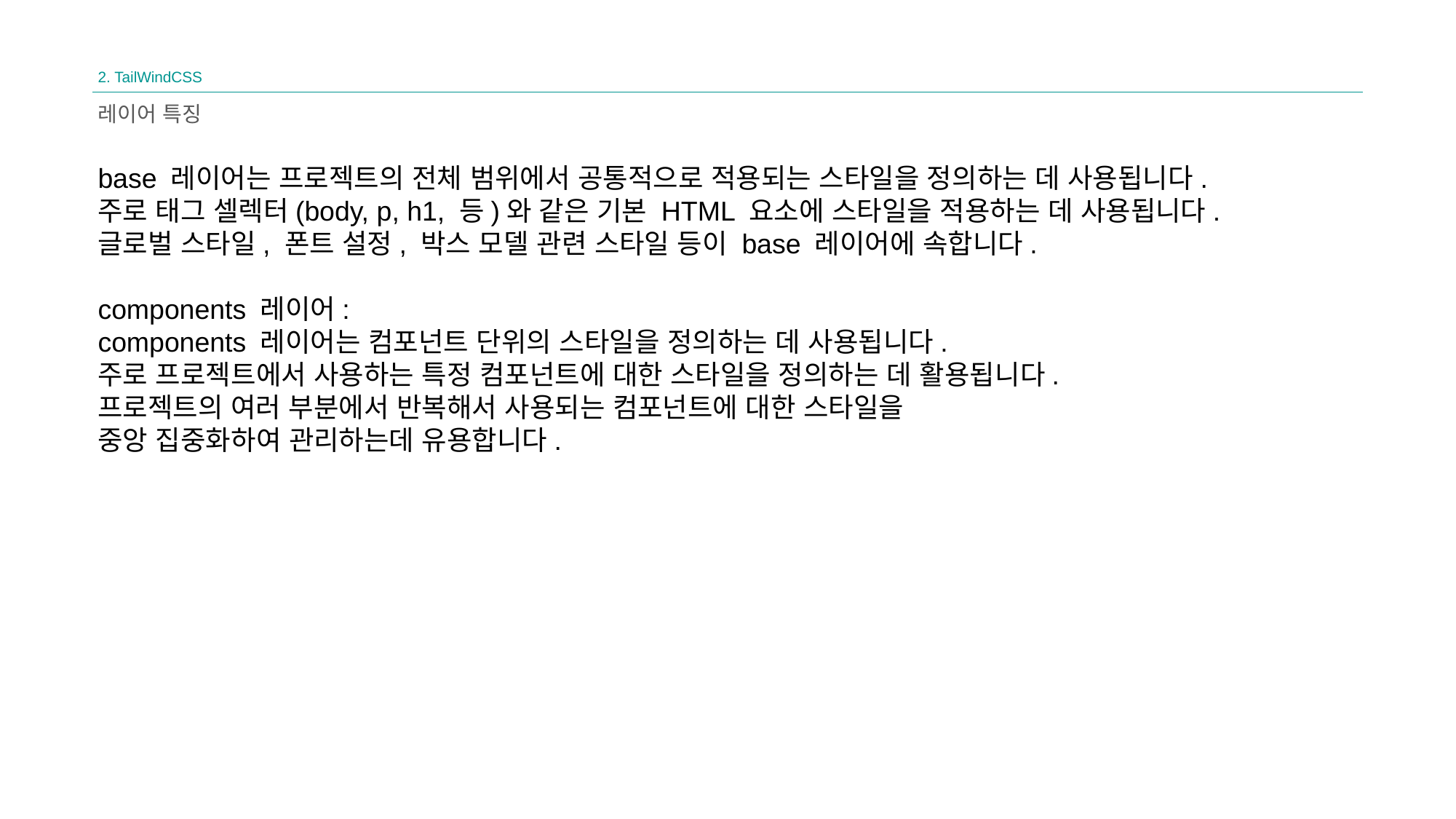

2. TailWindCSS
레이어 특징
base 레이어는 프로젝트의 전체 범위에서 공통적으로 적용되는 스타일을 정의하는 데 사용됩니다.
주로 태그 셀렉터(body, p, h1, 등)와 같은 기본 HTML 요소에 스타일을 적용하는 데 사용됩니다.
글로벌 스타일, 폰트 설정, 박스 모델 관련 스타일 등이 base 레이어에 속합니다.

components 레이어:
components 레이어는 컴포넌트 단위의 스타일을 정의하는 데 사용됩니다.
주로 프로젝트에서 사용하는 특정 컴포넌트에 대한 스타일을 정의하는 데 활용됩니다.
프로젝트의 여러 부분에서 반복해서 사용되는 컴포넌트에 대한 스타일을
중앙 집중화하여 관리하는데 유용합니다.